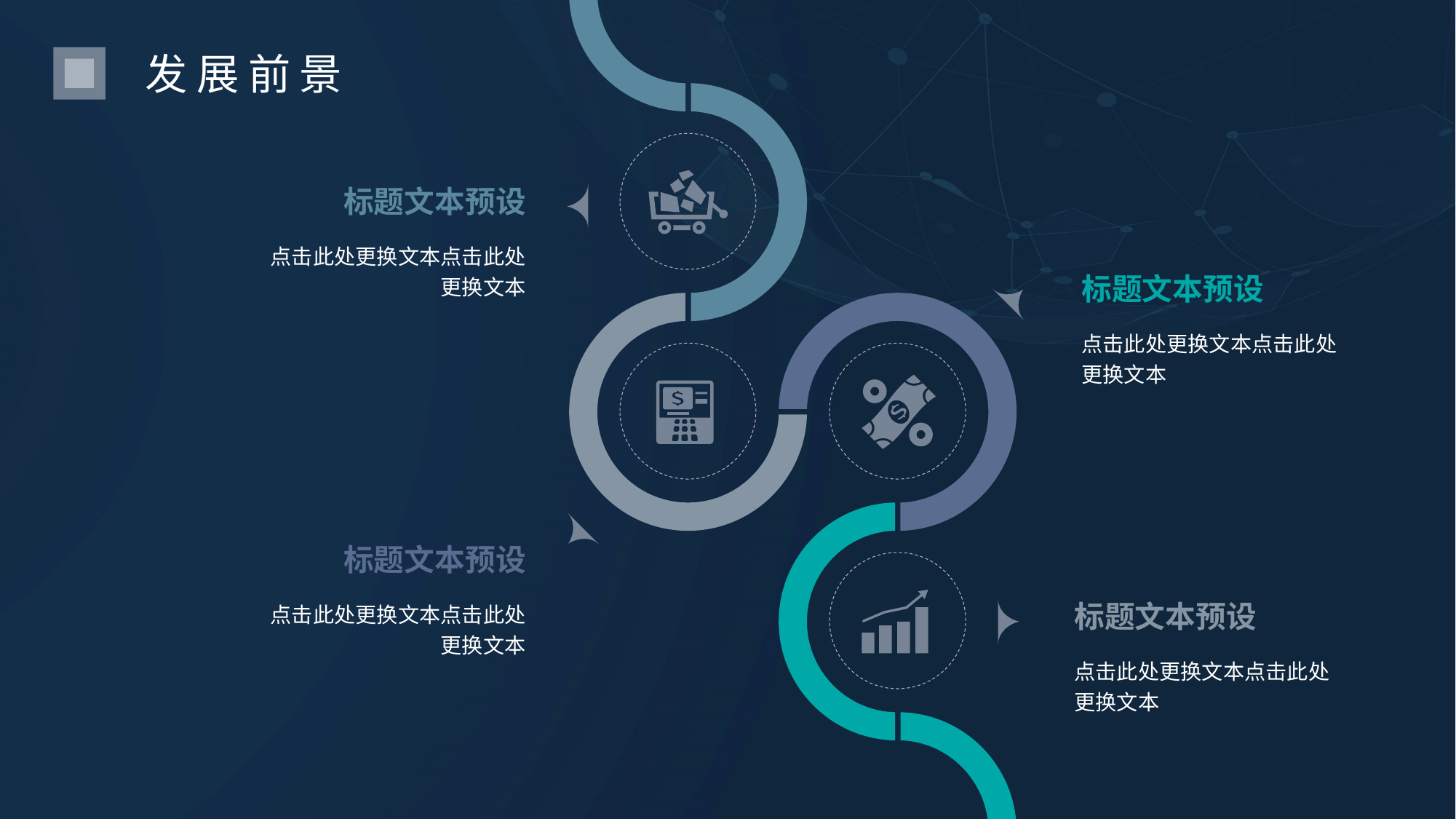

标题文本预设
点击此处更换文本点击此处更换文本

标题文本预设
点击此处更换文本点击此处更换文本

标题文本预设
点击此处更换文本点击此处更换文本

标题文本预设
点击此处更换文本点击此处更换文本

发展前景